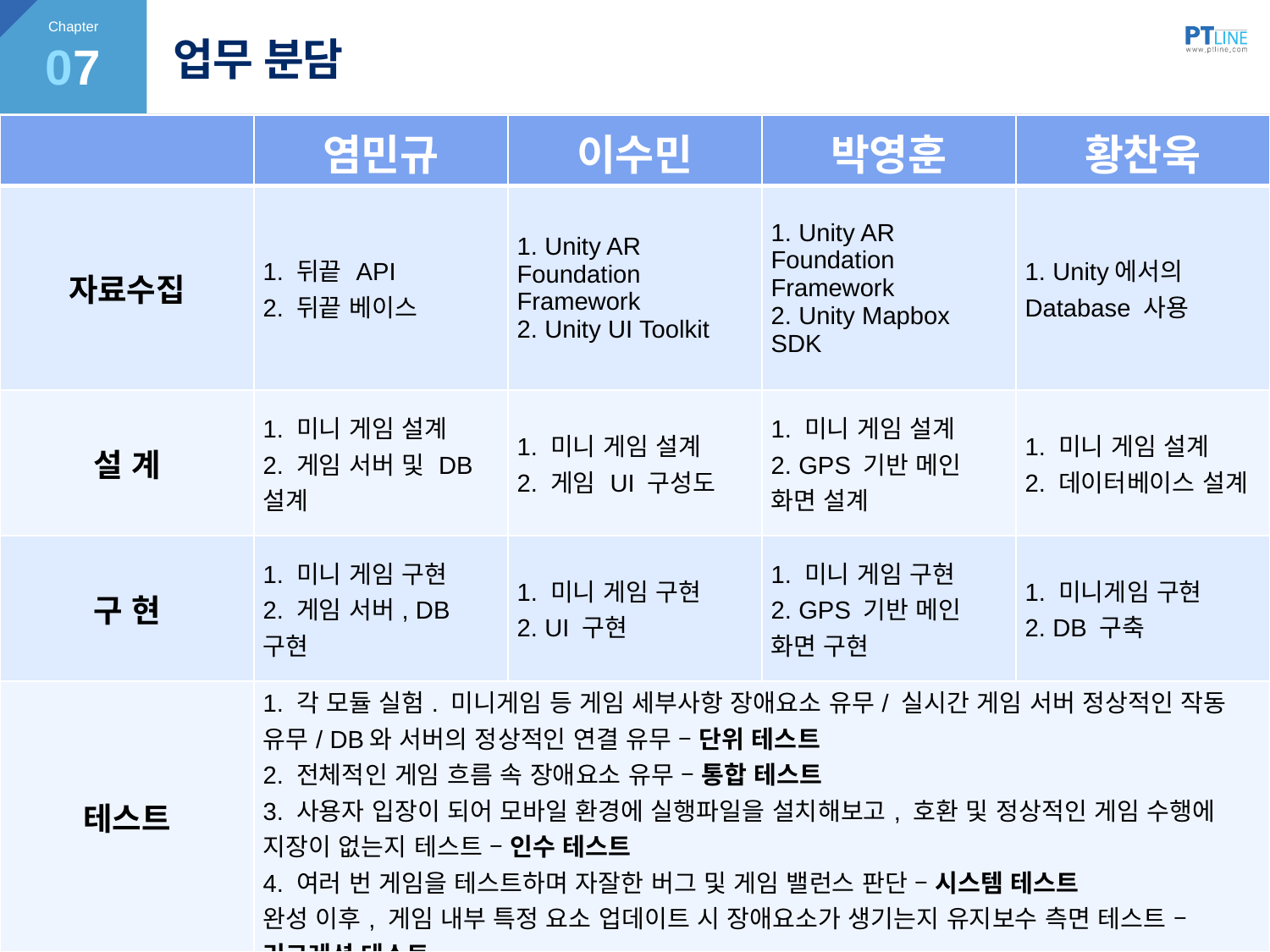

07
# 업무 분담
|  | 염민규 | 이수민 | 박영훈 | 황찬욱 |
| --- | --- | --- | --- | --- |
| 자료수집 | 1. 뒤끝 API 2. 뒤끝 베이스 | 1. Unity AR Foundation Framework 2. Unity UI Toolkit | 1. Unity AR Foundation Framework 2. Unity Mapbox SDK | 1. Unity에서의 Database 사용 |
| 설 계 | 1. 미니 게임 설계 2. 게임 서버 및 DB 설계 | 1. 미니 게임 설계 2. 게임 UI 구성도 | 1. 미니 게임 설계 2. GPS 기반 메인 화면 설계 | 1. 미니 게임 설계 2. 데이터베이스 설계 |
| 구 현 | 1. 미니 게임 구현 2. 게임 서버, DB 구현 | 1. 미니 게임 구현 2. UI 구현 | 1. 미니 게임 구현 2. GPS 기반 메인 화면 구현 | 1. 미니게임 구현 2. DB 구축 |
| 테스트 | 1. 각 모듈 실험. 미니게임 등 게임 세부사항 장애요소 유무/ 실시간 게임 서버 정상적인 작동 유무/ DB와 서버의 정상적인 연결 유무 – 단위 테스트 2. 전체적인 게임 흐름 속 장애요소 유무 – 통합 테스트 3. 사용자 입장이 되어 모바일 환경에 실행파일을 설치해보고, 호환 및 정상적인 게임 수행에 지장이 없는지 테스트 – 인수 테스트 4. 여러 번 게임을 테스트하며 자잘한 버그 및 게임 밸런스 판단 – 시스템 테스트 완성 이후, 게임 내부 특정 요소 업데이트 시 장애요소가 생기는지 유지보수 측면 테스트 – 리그레션 테스트 |  |  |  |